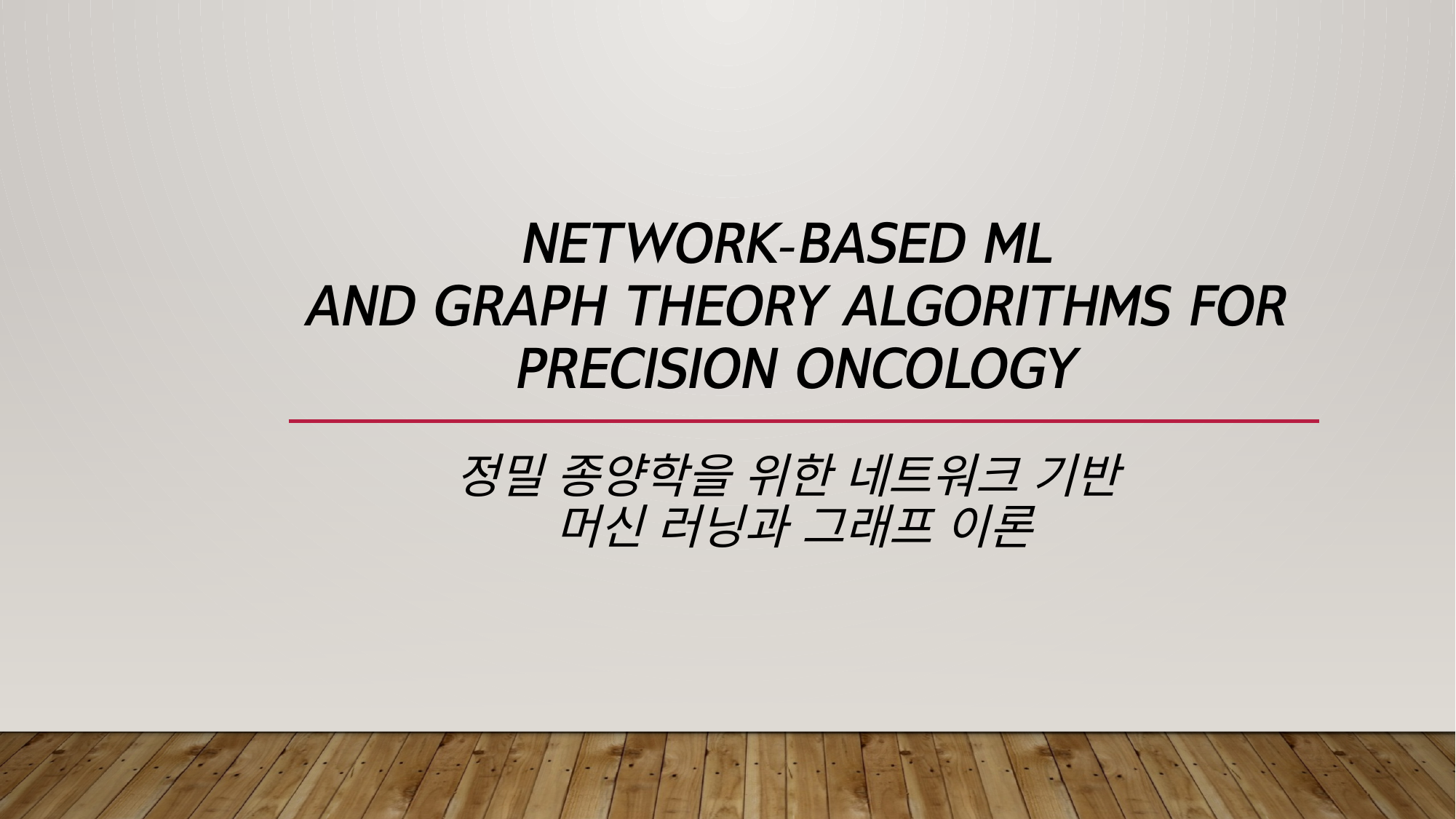

# Network-based ML and graph theory algorithms for Precision oncology 정밀 종양학을 위한 네트워크 기반 머신 러닝과 그래프 이론